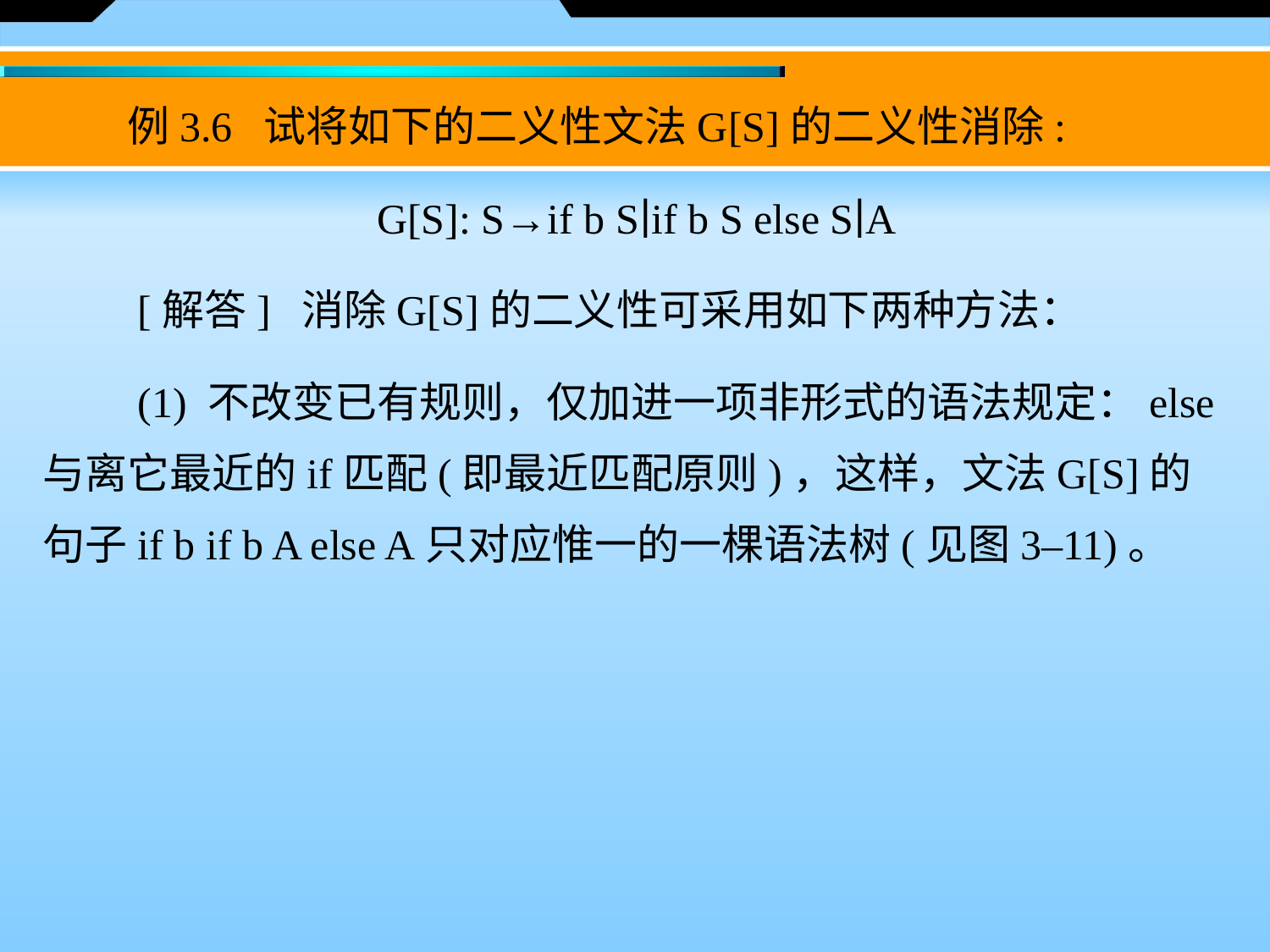

例3.6  试将如下的二义性文法G[S]的二义性消除:
G[S]: S→if b S∣if b S else S∣A
　　[解答]  消除G[S]的二义性可采用如下两种方法：
　　(1) 不改变已有规则，仅加进一项非形式的语法规定：else与离它最近的if匹配(即最近匹配原则)，这样，文法G[S]的句子if b if b A else A只对应惟一的一棵语法树(见图3–11)。